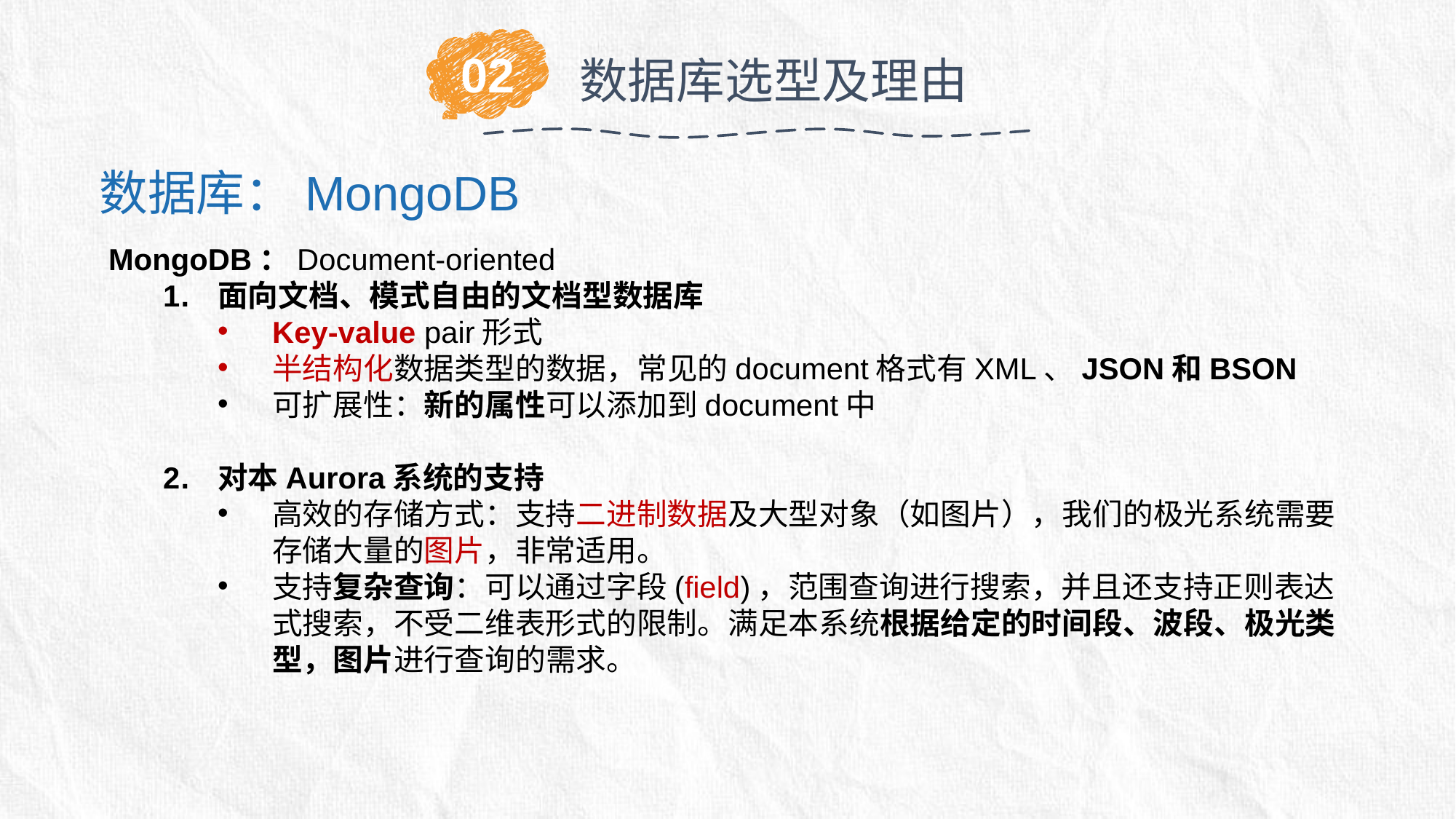

02
数据库选型及理由

	数据库：MongoDB
MongoDB：Document-oriented
面向文档、模式自由的文档型数据库
Key-value pair形式
半结构化数据类型的数据，常见的document格式有XML、JSON和BSON
可扩展性：新的属性可以添加到document中

对本Aurora系统的支持
高效的存储方式：支持二进制数据及大型对象（如图片），我们的极光系统需要存储大量的图片，非常适用。
支持复杂查询：可以通过字段(field)，范围查询进行搜索，并且还支持正则表达式搜索，不受二维表形式的限制。满足本系统根据给定的时间段、波段、极光类型，图片进行查询的需求。